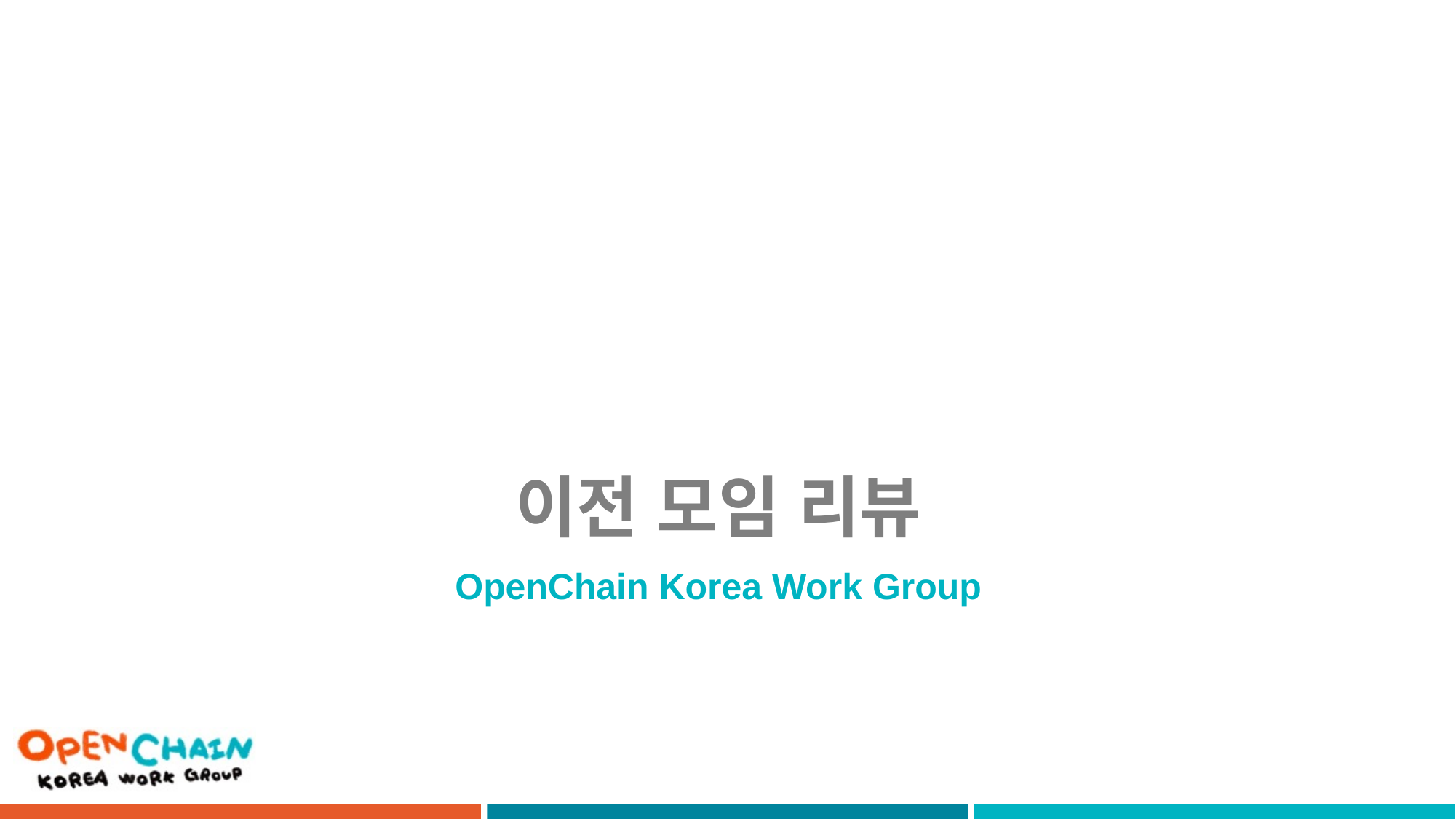

# 이전 모임 리뷰
OpenChain Korea Work Group